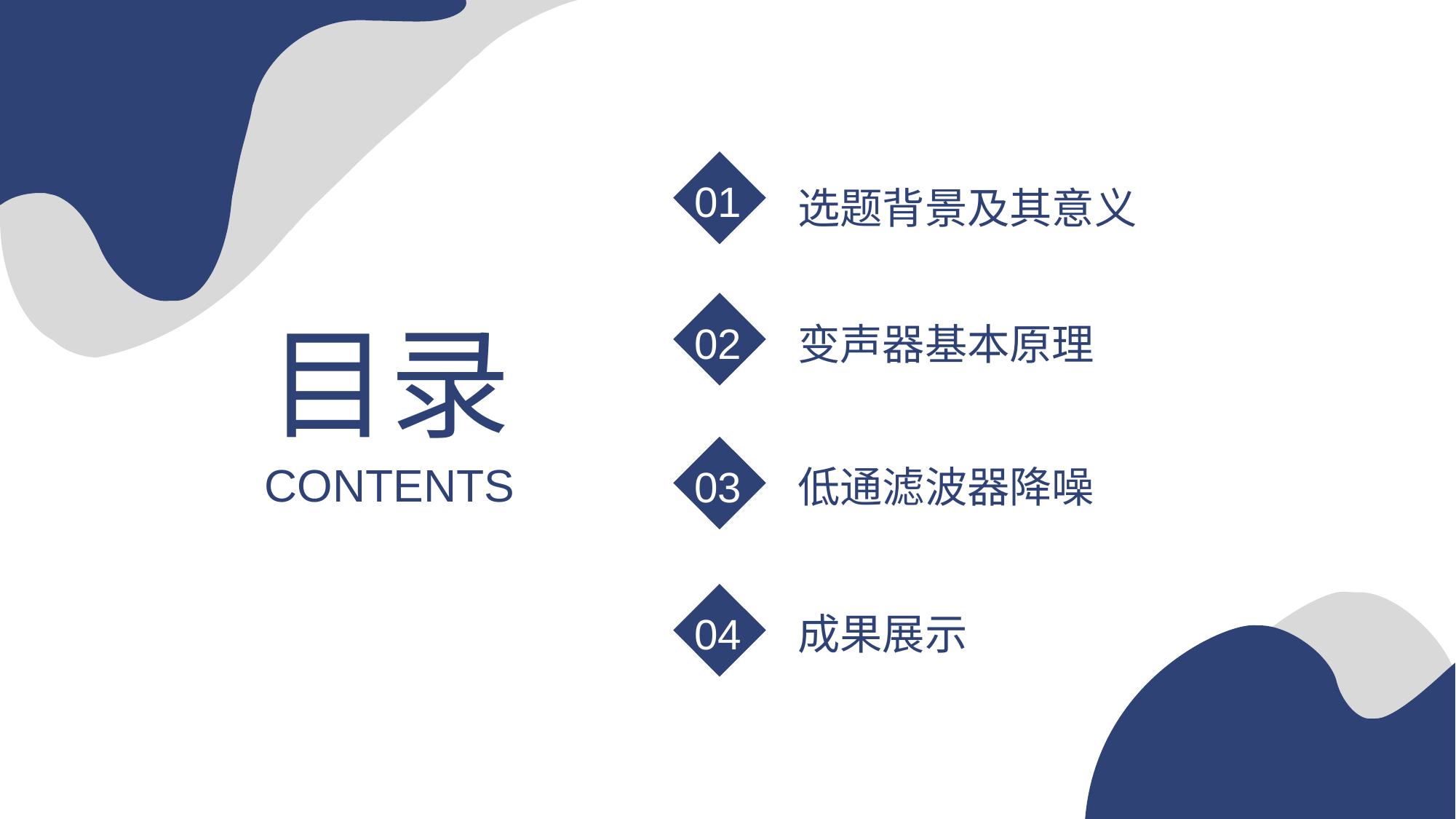

01
选题背景及其意义

02
目录
变声器基本原理

03
低通滤波器降噪
CONTENTS

04
成果展示